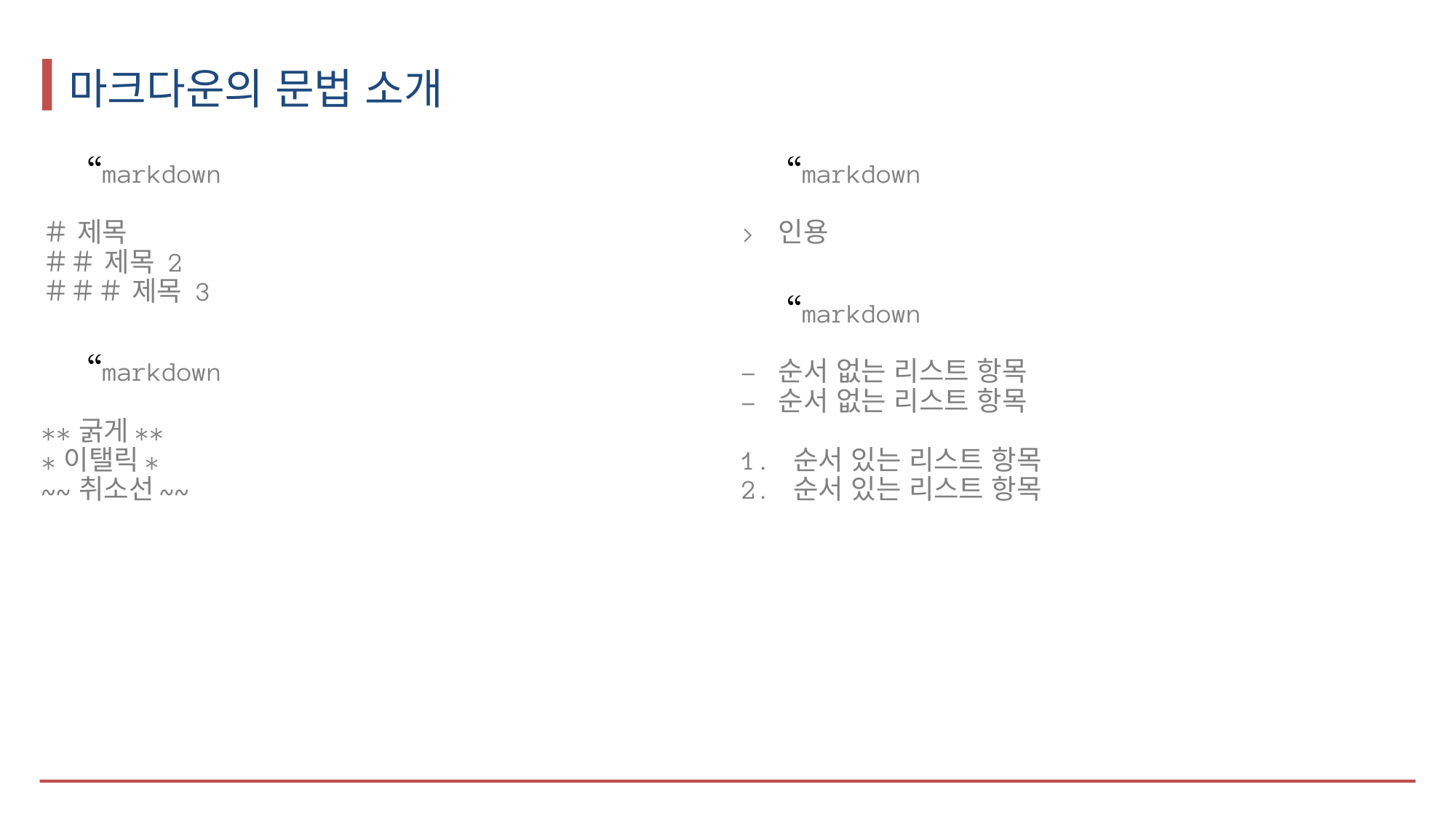

# 마크다운의 문법 소개
markdown
＃ 제목
＃＃ 제목 2
＃＃＃ 제목 3
markdown
**굵게**
*이탤릭*
~~취소선~~
markdown
> 인용
markdown
- 순서 없는 리스트 항목
- 순서 없는 리스트 항목
1. 순서 있는 리스트 항목
2. 순서 있는 리스트 항목